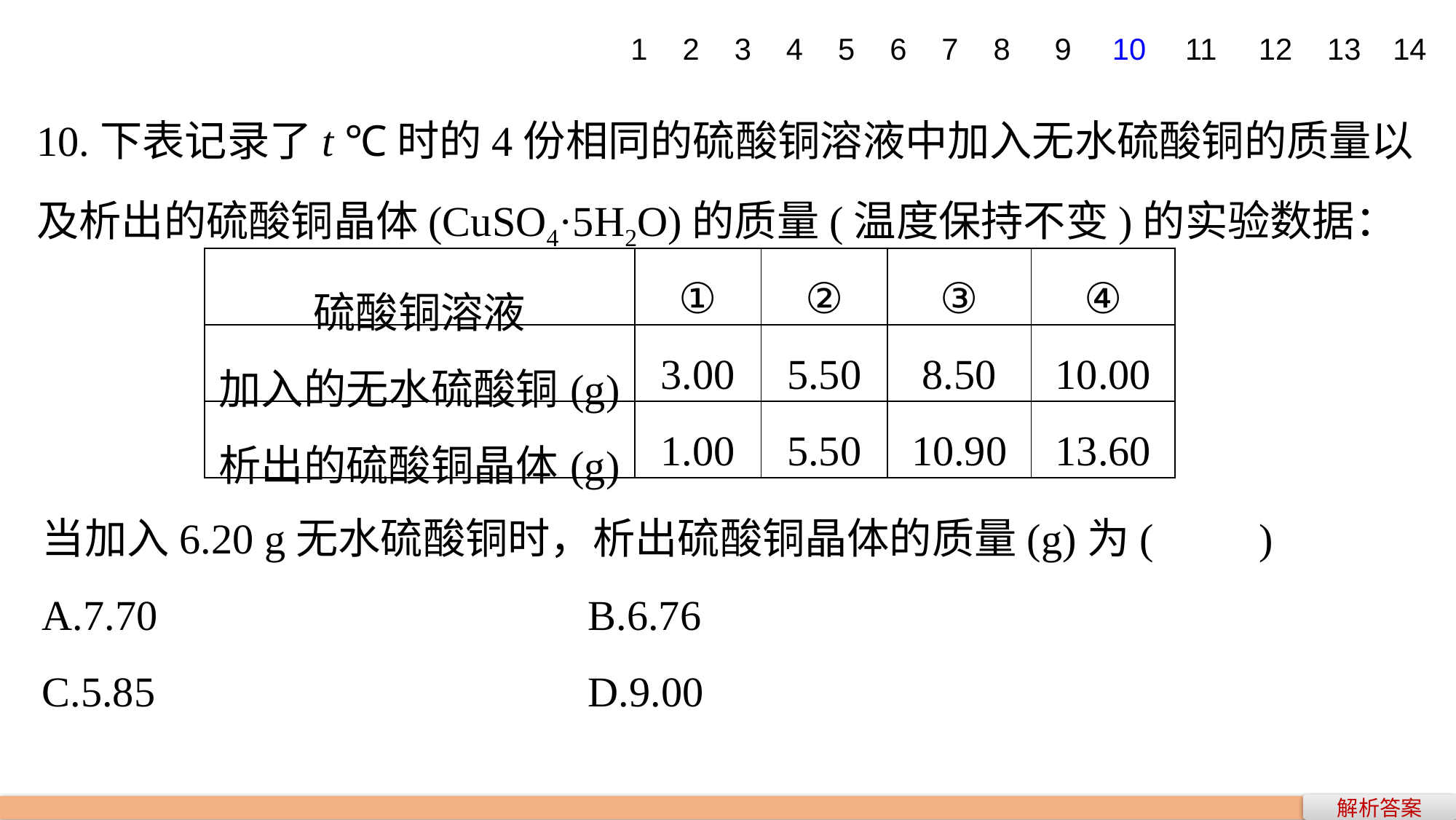

1
2
3
4
5
6
7
8
9
10
11
12
13
14
10.下表记录了t ℃时的4份相同的硫酸铜溶液中加入无水硫酸铜的质量以及析出的硫酸铜晶体(CuSO4·5H2O)的质量(温度保持不变)的实验数据：
| 硫酸铜溶液 | ① | ② | ③ | ④ |
| --- | --- | --- | --- | --- |
| 加入的无水硫酸铜(g) | 3.00 | 5.50 | 8.50 | 10.00 |
| 析出的硫酸铜晶体(g) | 1.00 | 5.50 | 10.90 | 13.60 |
当加入6.20 g无水硫酸铜时，析出硫酸铜晶体的质量(g)为(　　)
A.7.70  				B.6.76
C.5.85  				D.9.00
解析答案